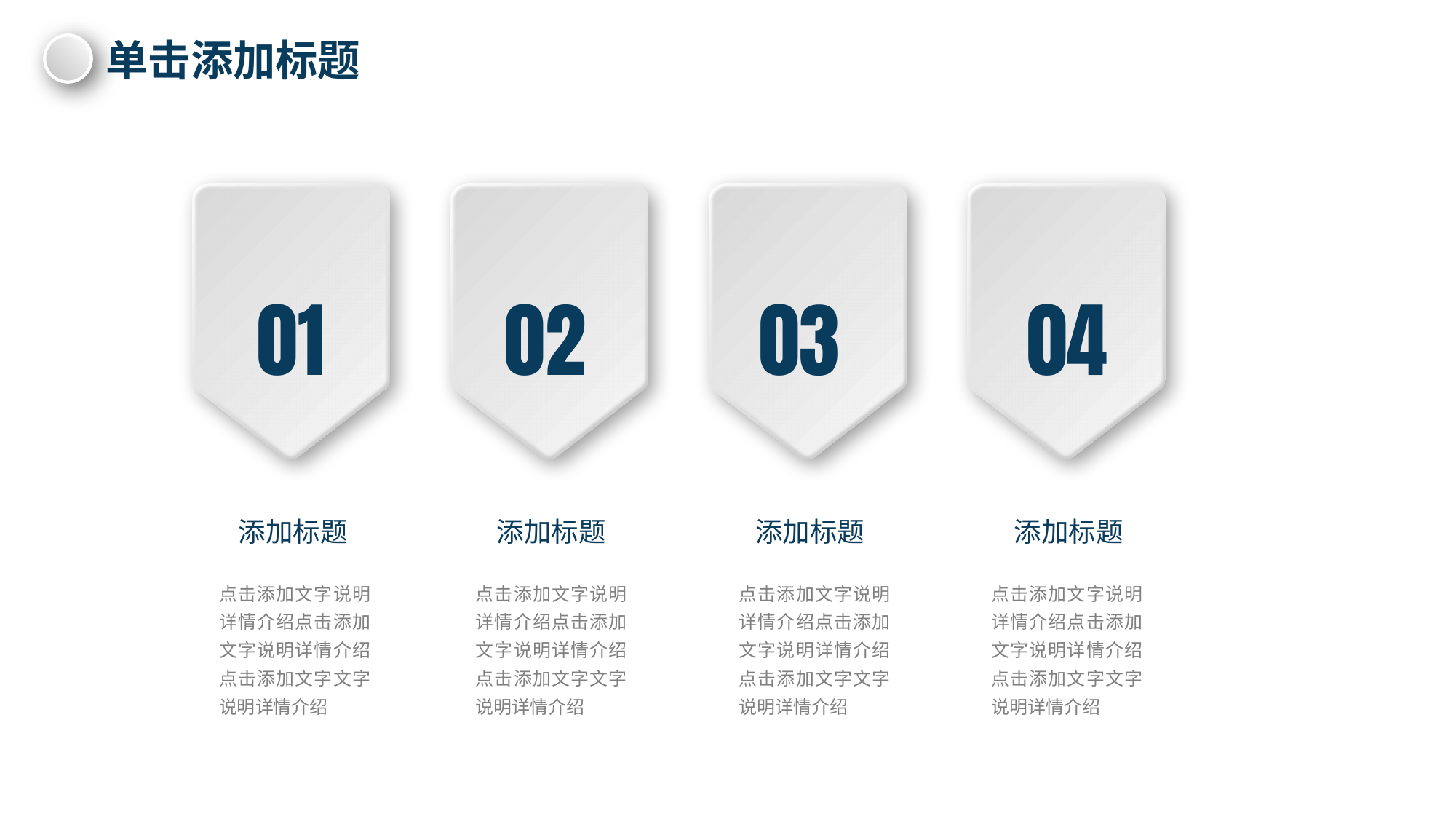

单击添加标题

01
02
03
04
添加标题
添加标题
添加标题
添加标题
点击添加文字说明详情介绍点击添加文字说明详情介绍点击添加文字文字说明详情介绍
点击添加文字说明详情介绍点击添加文字说明详情介绍点击添加文字文字说明详情介绍
点击添加文字说明详情介绍点击添加文字说明详情介绍点击添加文字文字说明详情介绍
点击添加文字说明详情介绍点击添加文字说明详情介绍点击添加文字文字说明详情介绍